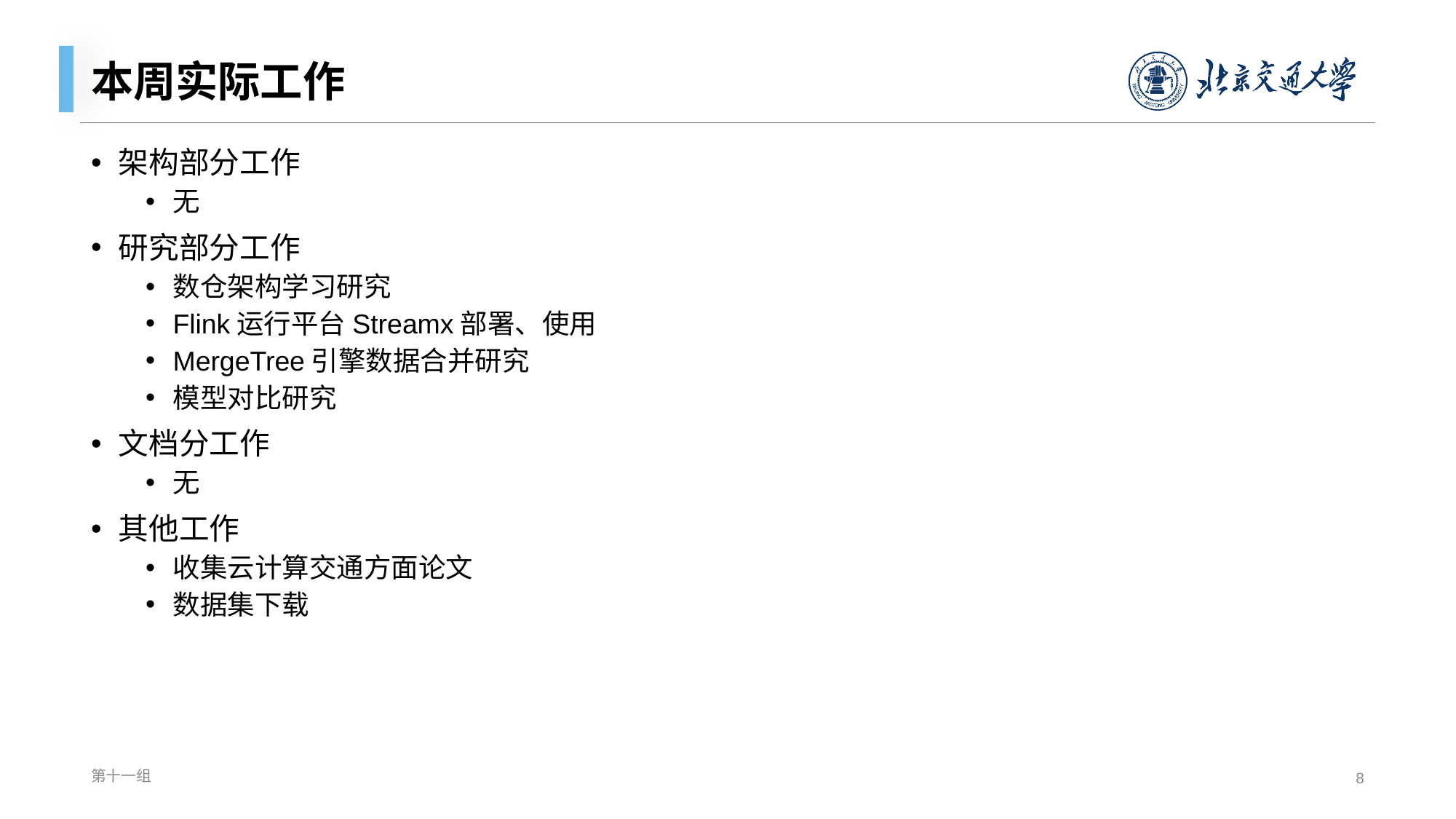

# 本周实际工作
架构部分工作
无
研究部分工作
数仓架构学习研究
Flink运行平台Streamx部署、使用
MergeTree引擎数据合并研究
模型对比研究
文档分工作
无
其他工作
收集云计算交通方面论文
数据集下载
第十一组
8